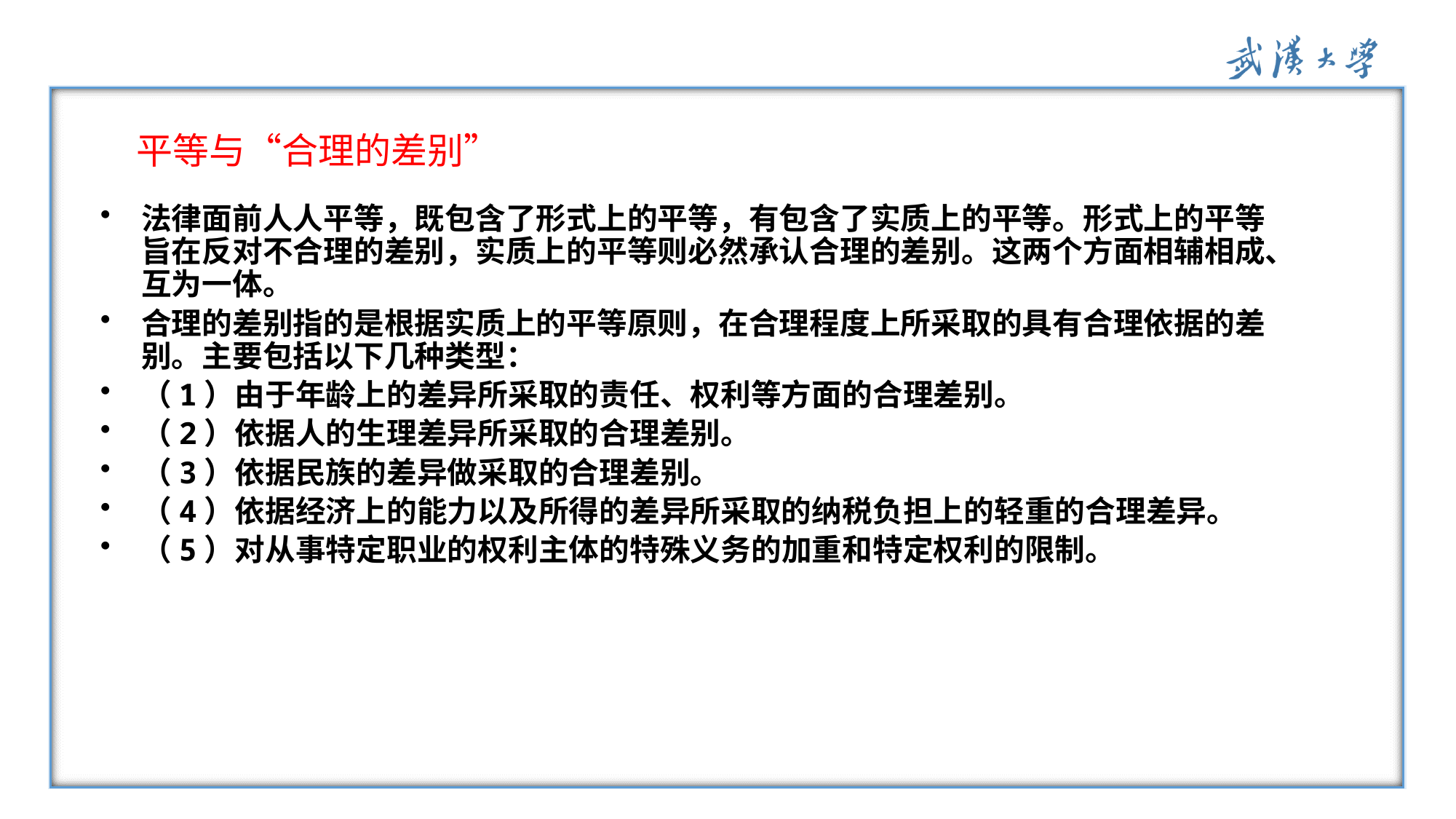

# 平等与“合理的差别”
法律面前人人平等，既包含了形式上的平等，有包含了实质上的平等。形式上的平等旨在反对不合理的差别，实质上的平等则必然承认合理的差别。这两个方面相辅相成、互为一体。
合理的差别指的是根据实质上的平等原则，在合理程度上所采取的具有合理依据的差别。主要包括以下几种类型：
（1）由于年龄上的差异所采取的责任、权利等方面的合理差别。
（2）依据人的生理差异所采取的合理差别。
（3）依据民族的差异做采取的合理差别。
（4）依据经济上的能力以及所得的差异所采取的纳税负担上的轻重的合理差异。
（5）对从事特定职业的权利主体的特殊义务的加重和特定权利的限制。